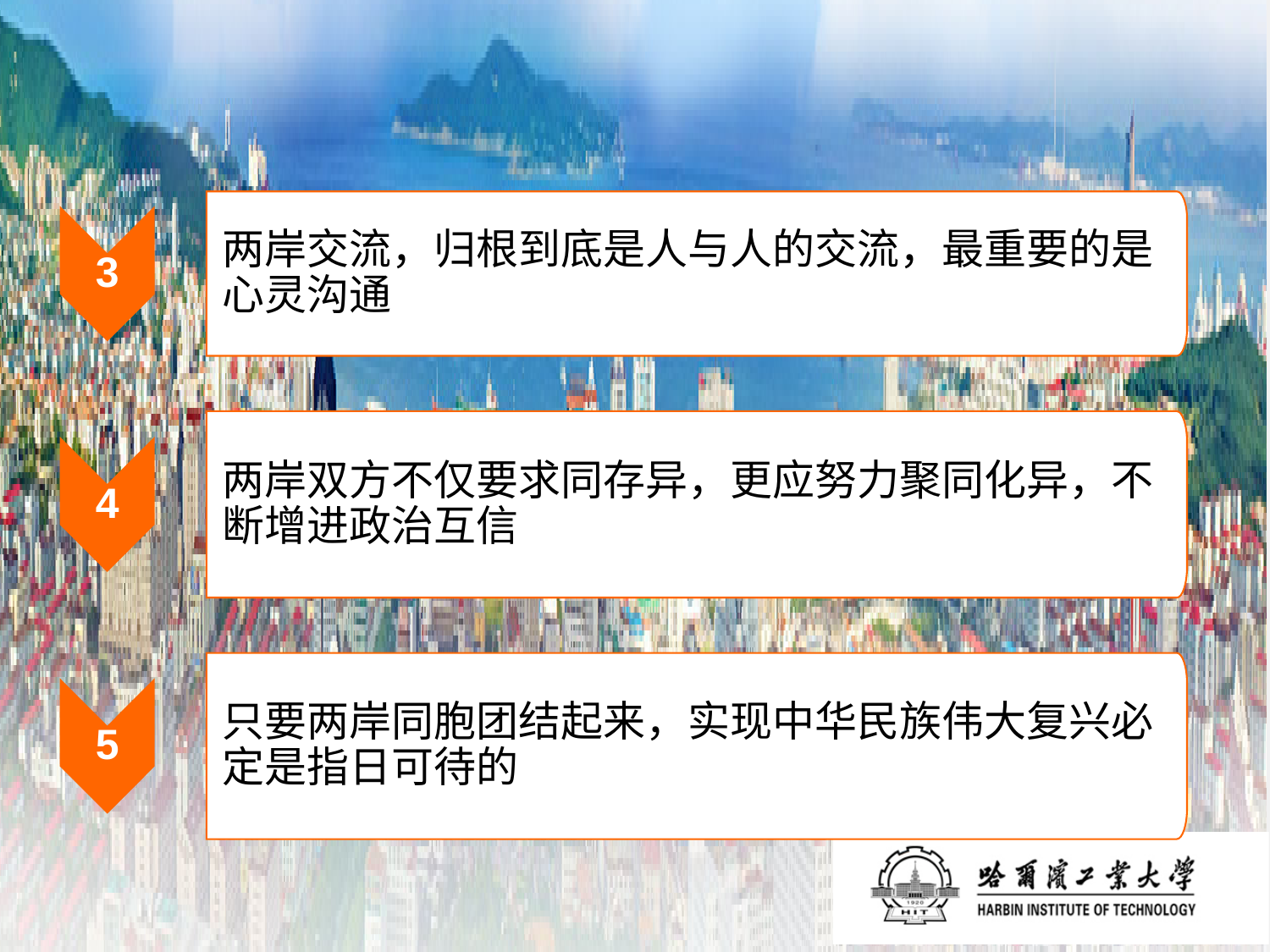

两岸交流，归根到底是人与人的交流，最重要的是心灵沟通
3
两岸双方不仅要求同存异，更应努力聚同化异，不断增进政治互信
4
只要两岸同胞团结起来，实现中华民族伟大复兴必定是指日可待的
5